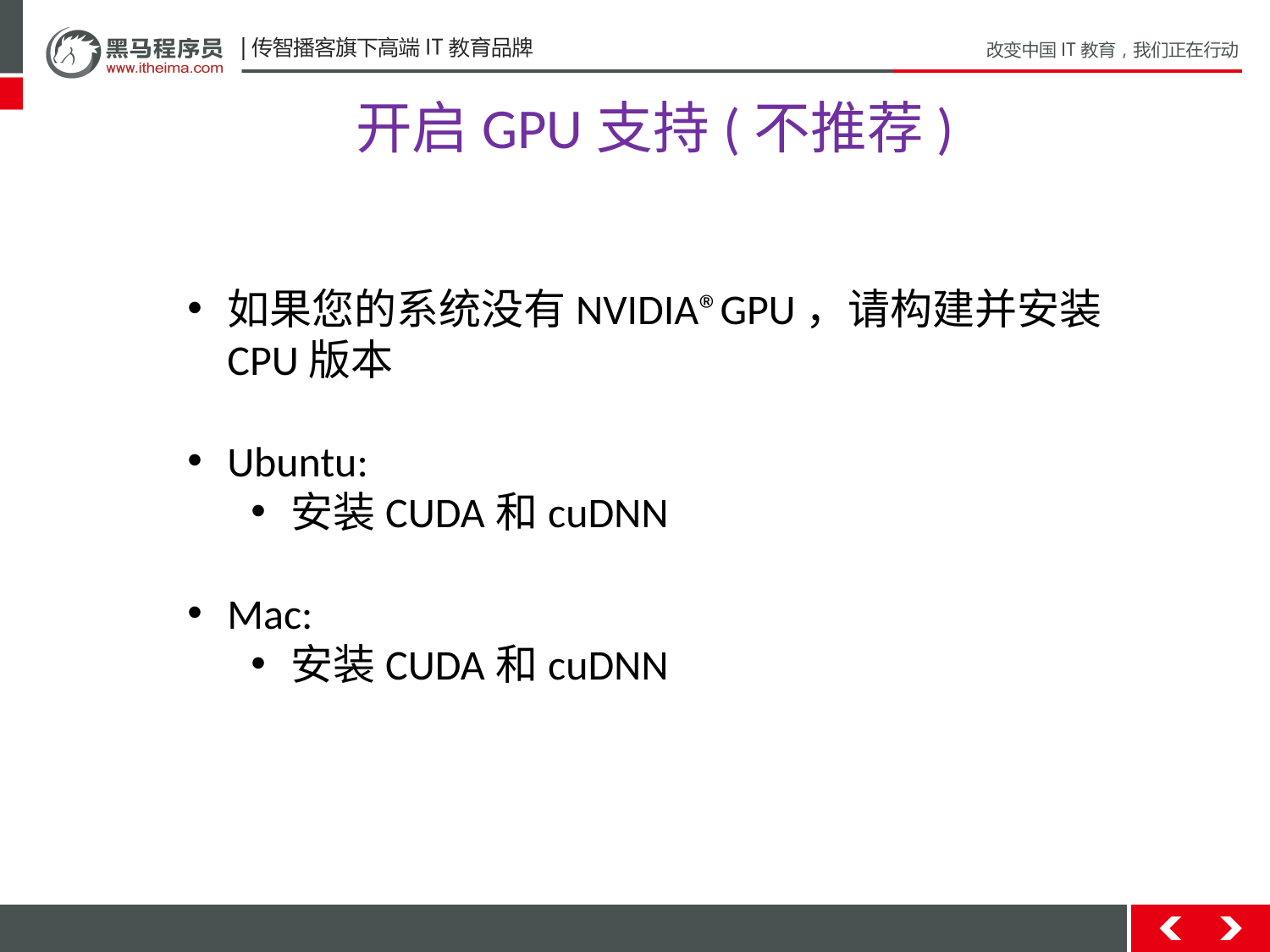

# 开启GPU支持(不推荐)
如果您的系统没有NVIDIA®GPU，请构建并安装CPU版本

Ubuntu:
安装CUDA和cuDNN

Mac:
安装CUDA和cuDNN